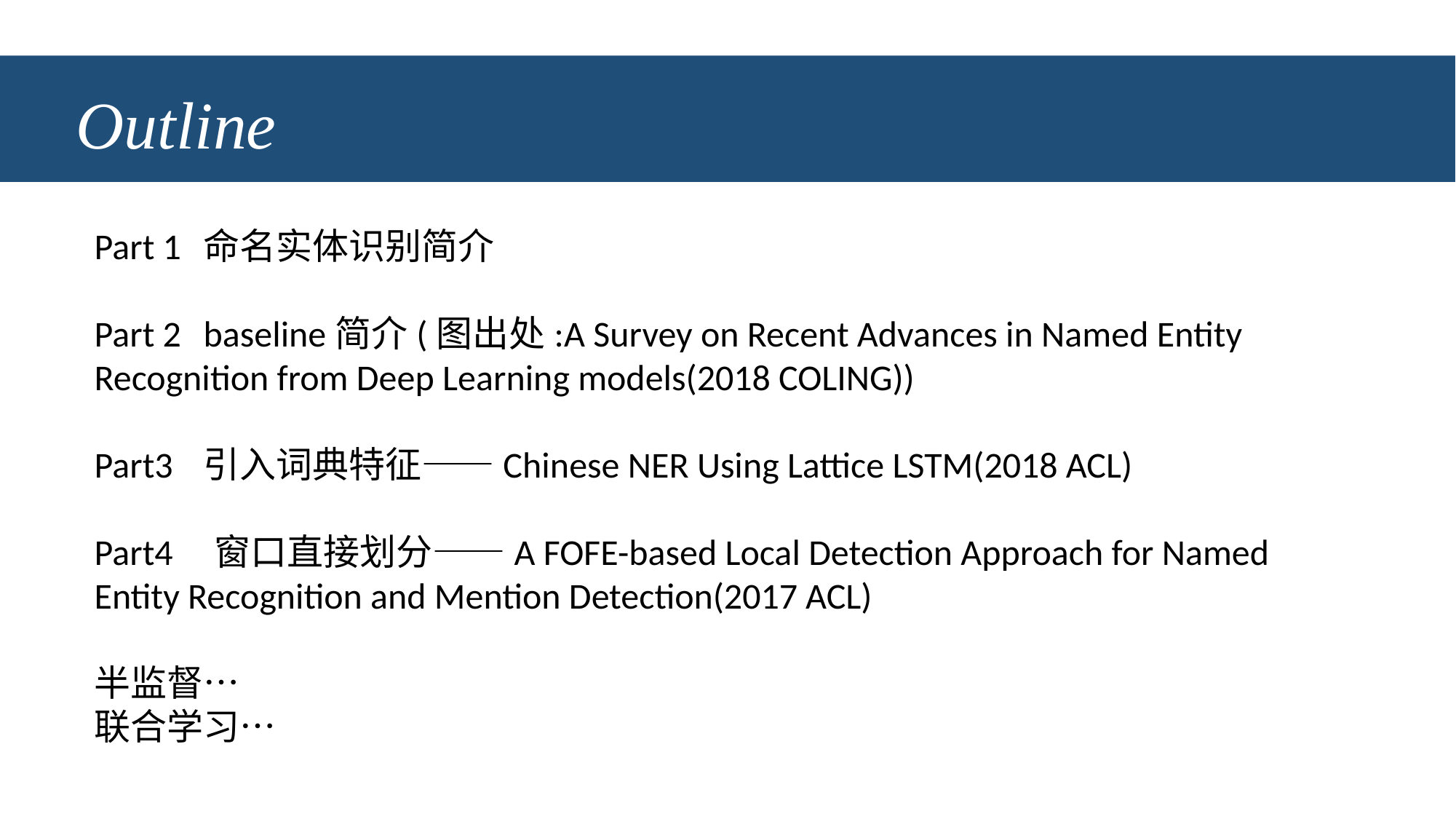

# Outline

Part 1	命名实体识别简介

Part 2	baseline简介(图出处:A Survey on Recent Advances in Named Entity Recognition from Deep Learning models(2018 COLING))

Part3	引入词典特征——Chinese NER Using Lattice LSTM(2018 ACL)

Part4    窗口直接划分——A FOFE-based Local Detection Approach for Named Entity Recognition and Mention Detection(2017 ACL)

半监督…
联合学习…